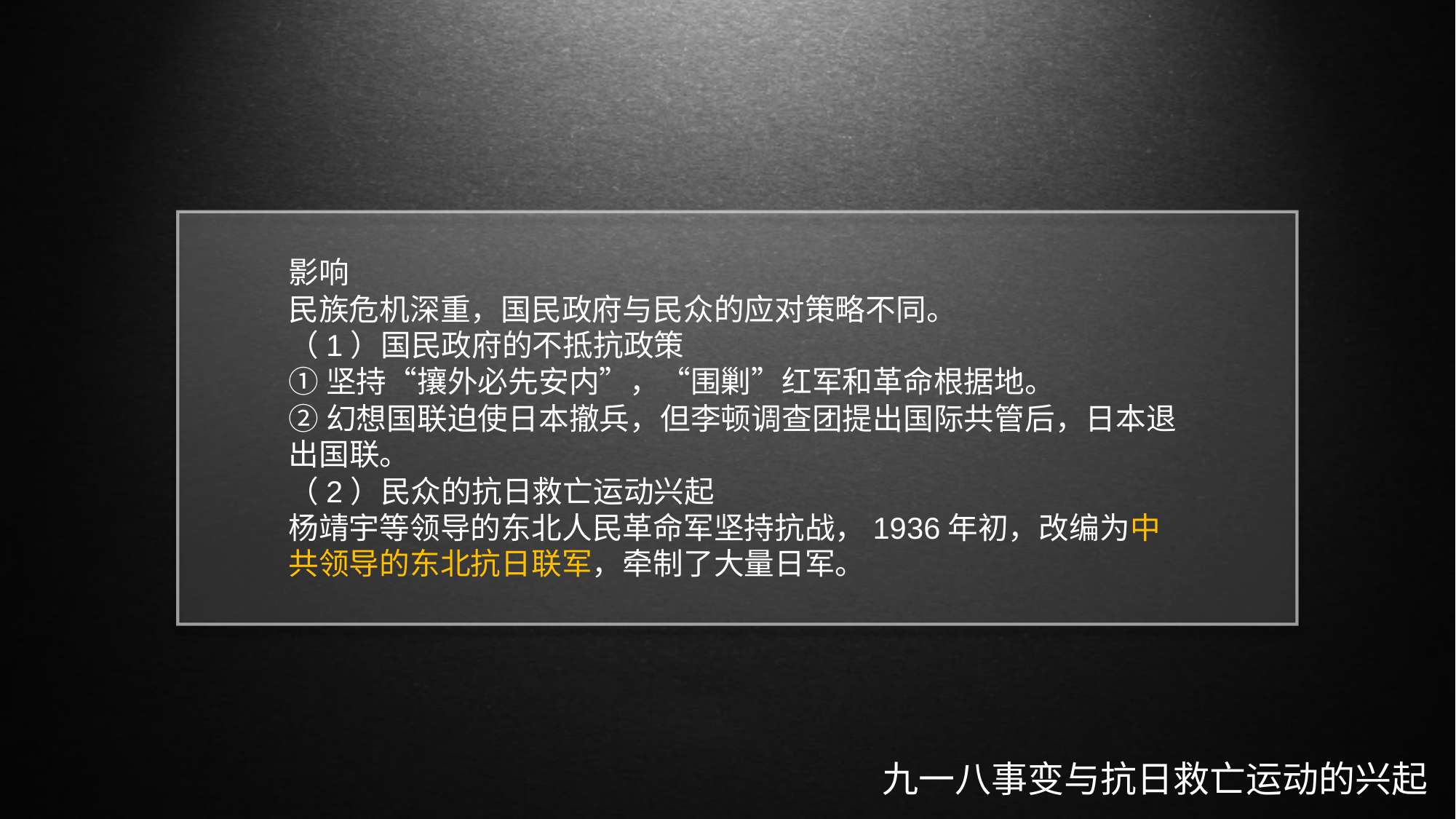

影响
民族危机深重，国民政府与民众的应对策略不同。
（1）国民政府的不抵抗政策
①坚持“攘外必先安内”，“围剿”红军和革命根据地。
②幻想国联迫使日本撤兵，但李顿调查团提出国际共管后，日本退出国联。
（2）民众的抗日救亡运动兴起
杨靖宇等领导的东北人民革命军坚持抗战，1936年初，改编为中共领导的东北抗日联军，牵制了大量日军。

九一八事变与抗日救亡运动的兴起